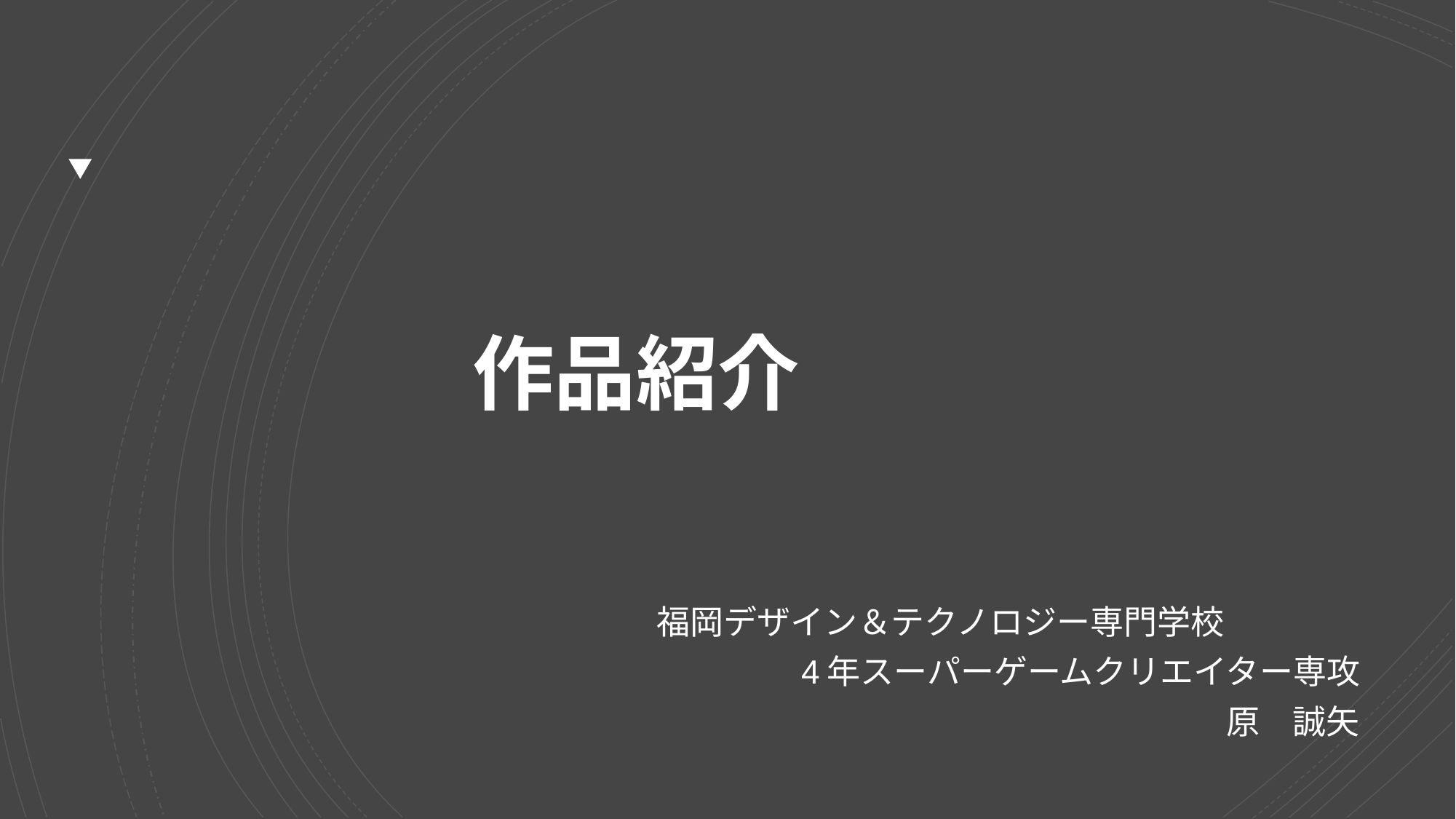

# 作品紹介
福岡デザイン＆テクノロジー専門学校
4年スーパーゲームクリエイター専攻
原　誠矢